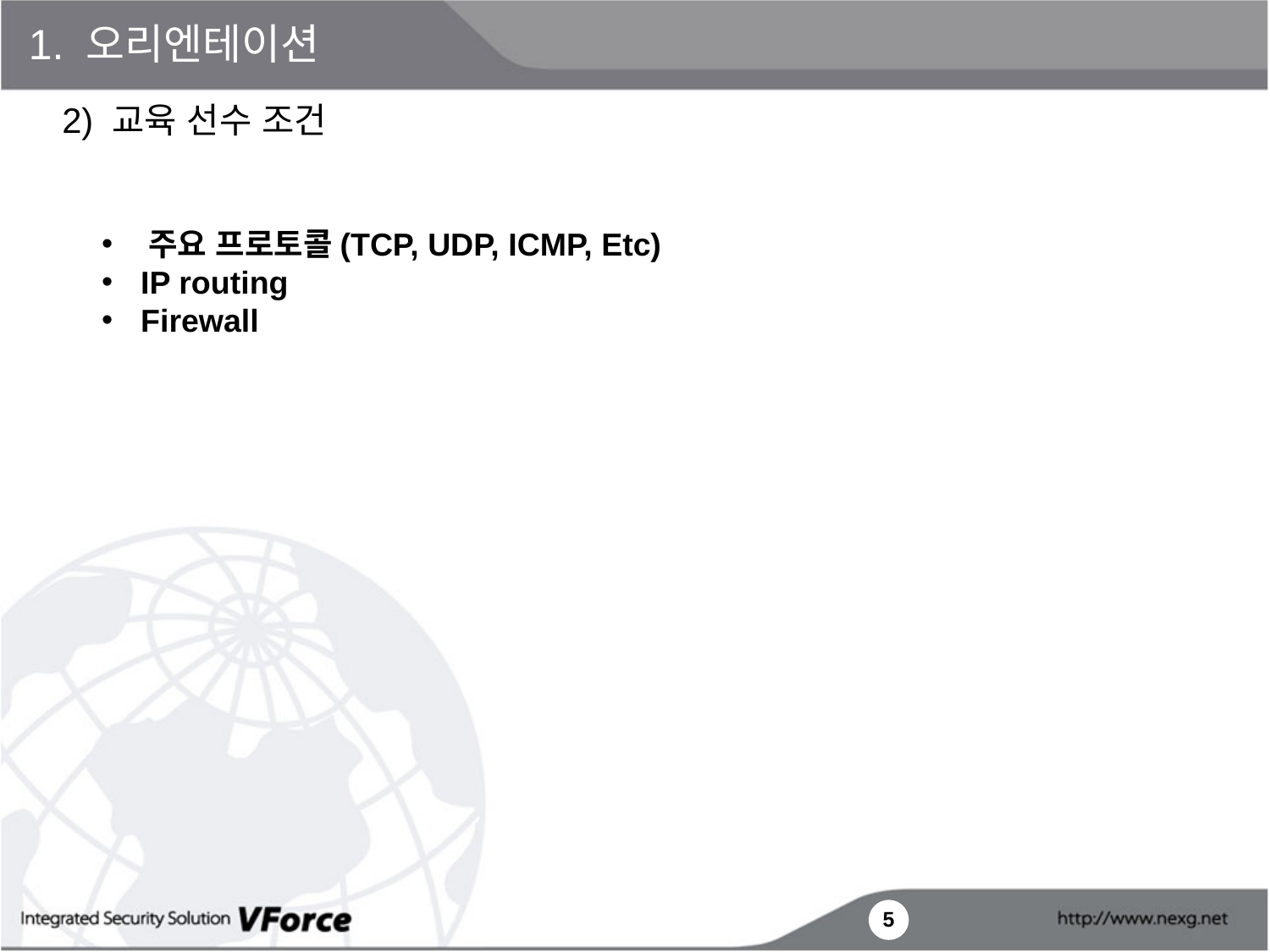

1. 오리엔테이션
2) 교육 선수 조건
 주요 프로토콜(TCP, UDP, ICMP, Etc)
 IP routing
 Firewall